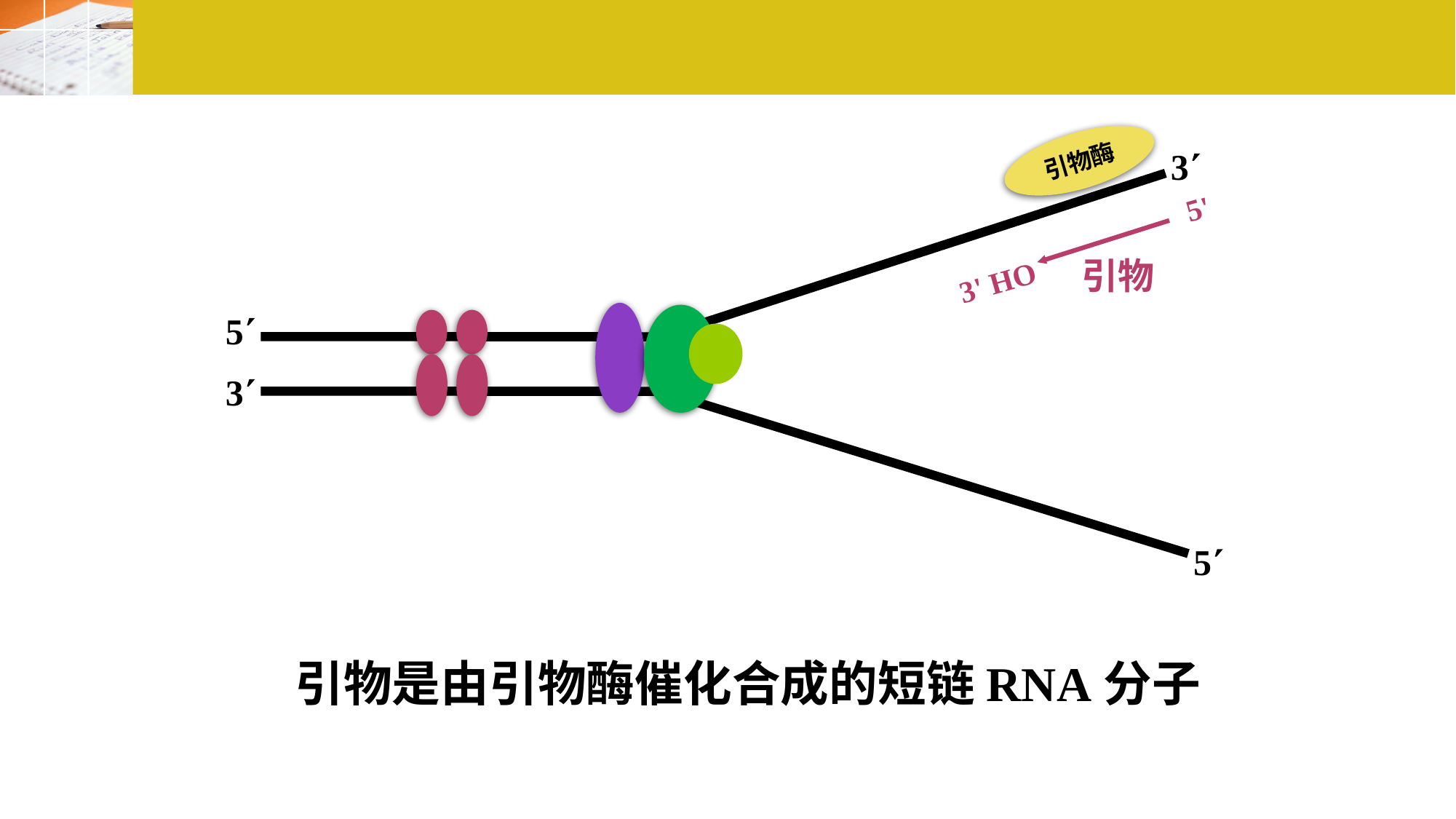

引物酶
3′

5'

3' HO
引物
5′

3′

5′
引物是由引物酶催化合成的短链RNA分子